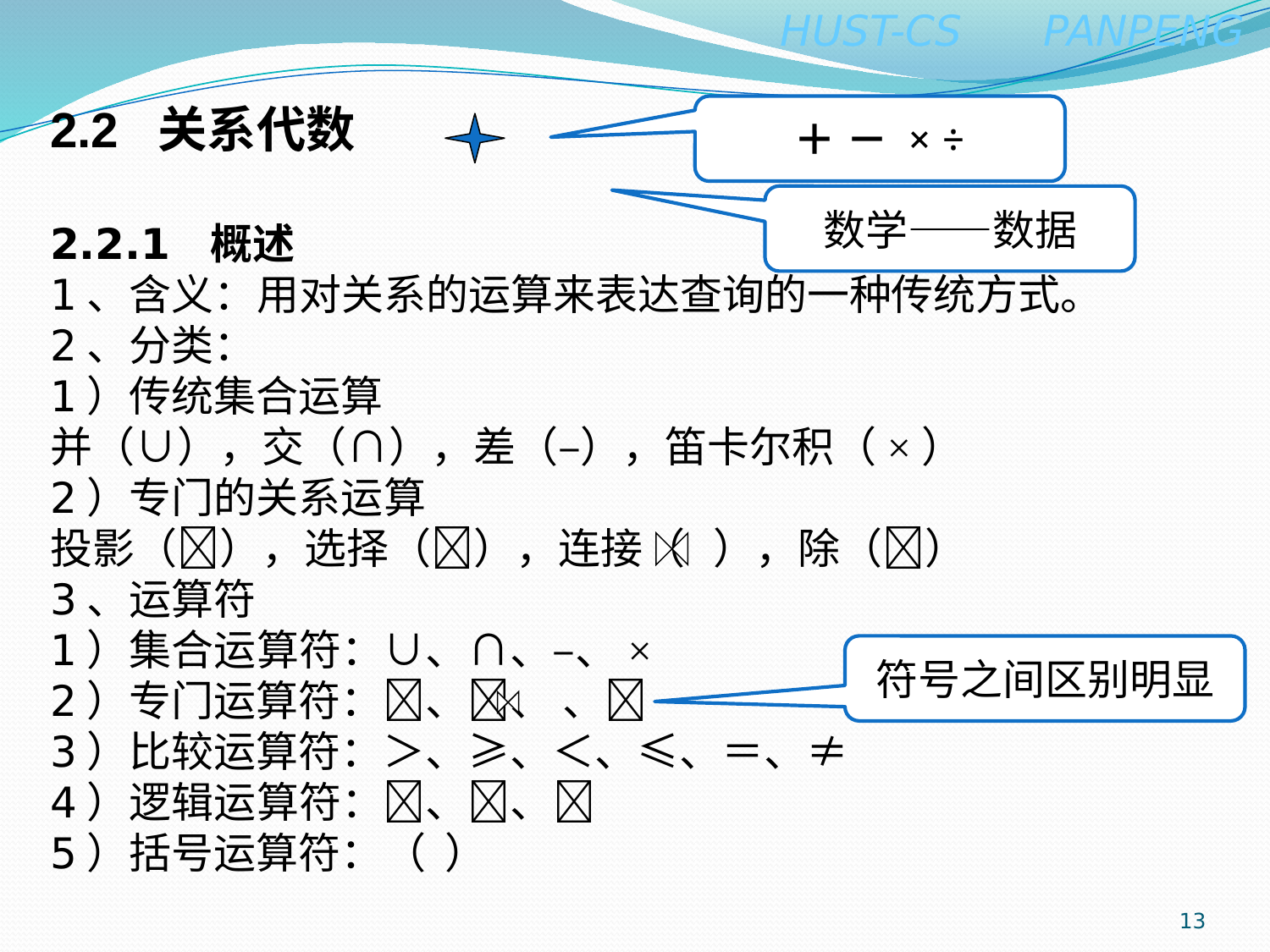

2.2  关系代数

2.2.1  概述
1、含义：用对关系的运算来表达查询的一种传统方式。
2、分类：
1）传统集合运算
并（∪），交（∩），差（–），笛卡尔积（×）
2）专门的关系运算
投影（π），选择（σ），连接（   ），除（÷）
3、运算符
1）集合运算符：∪、∩、–、×
2）专门运算符：π、σ、 、÷
3）比较运算符：＞、≥、＜、≤、＝、≠
4）逻辑运算符：¬、∧、∨
5）括号运算符：（  ）
＋ － × ÷

数学——数据

符号之间区别明显

13